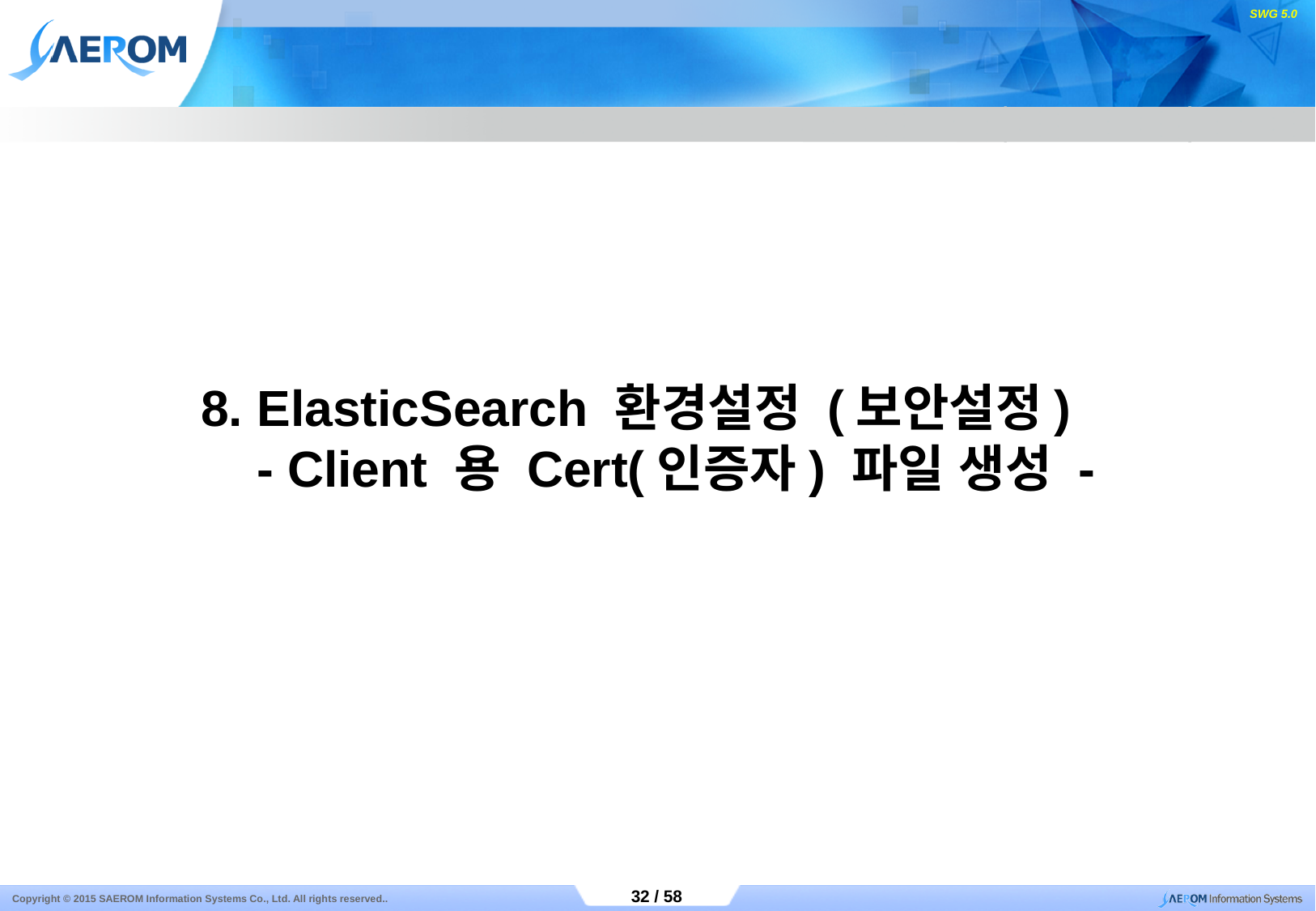

8. ElasticSearch 환경설정 (보안설정)
    - Client 용 Cert(인증자) 파일 생성 -